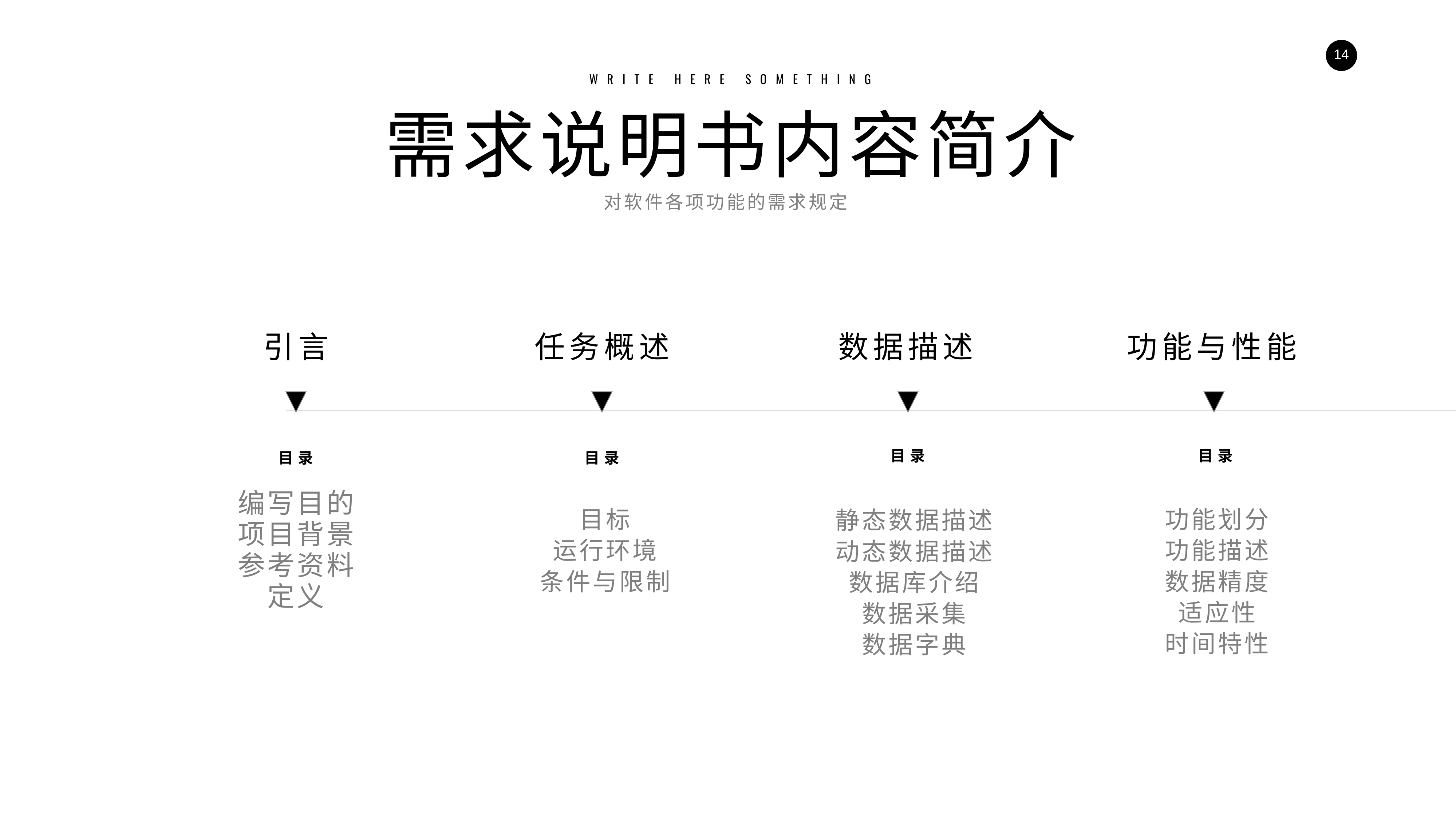

WRITE HERE SOMETHING
需求说明书内容简介
对软件各项功能的需求规定
引言
任务概述
数据描述
功能与性能

目录
目录
目录
目录
编写目的
项目背景
参考资料
定义
目标
运行环境
条件与限制
功能划分
功能描述
数据精度
适应性
时间特性
静态数据描述
动态数据描述
数据库介绍
数据采集
数据字典